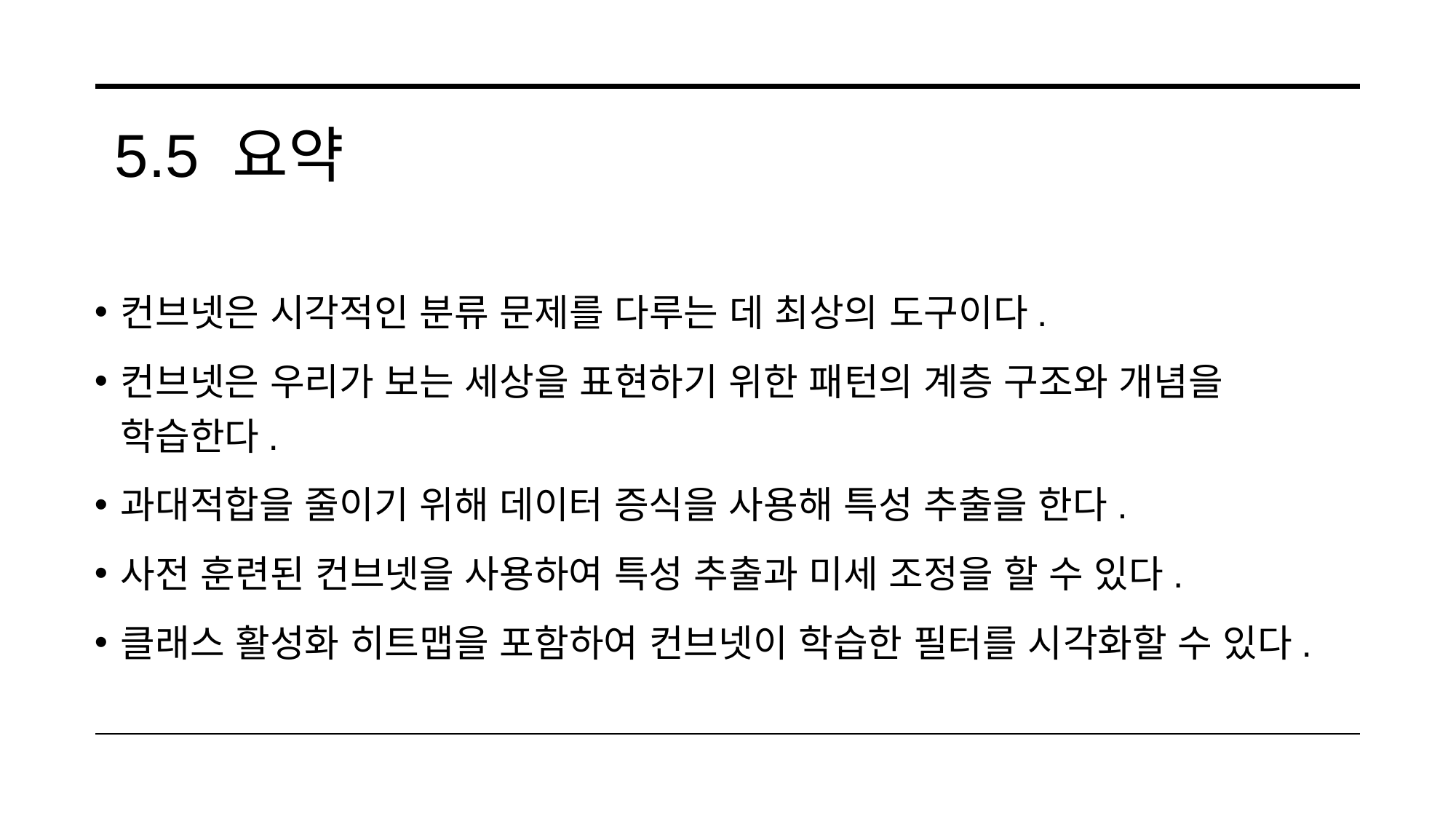

# 5.5 요약
컨브넷은 시각적인 분류 문제를 다루는 데 최상의 도구이다.
컨브넷은 우리가 보는 세상을 표현하기 위한 패턴의 계층 구조와 개념을 학습한다.
과대적합을 줄이기 위해 데이터 증식을 사용해 특성 추출을 한다.
사전 훈련된 컨브넷을 사용하여 특성 추출과 미세 조정을 할 수 있다.
클래스 활성화 히트맵을 포함하여 컨브넷이 학습한 필터를 시각화할 수 있다.